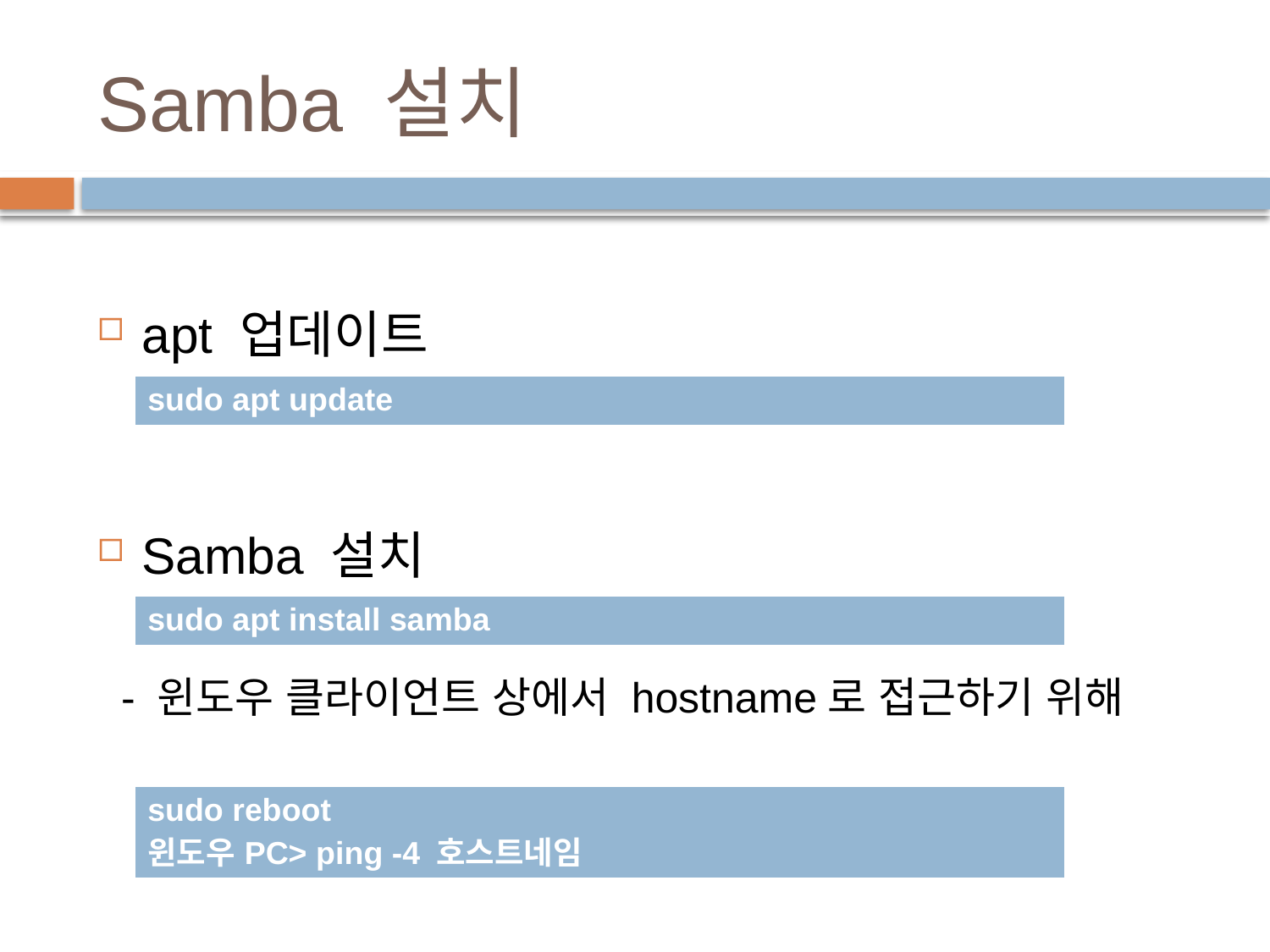

# Samba 설치
apt 업데이트

Samba 설치

  - 윈도우 클라이언트 상에서 hostname로 접근하기 위해

| sudo apt update |
| --- |
| sudo apt install samba |
| --- |
| sudo reboot 윈도우PC> ping -4 호스트네임 |
| --- |